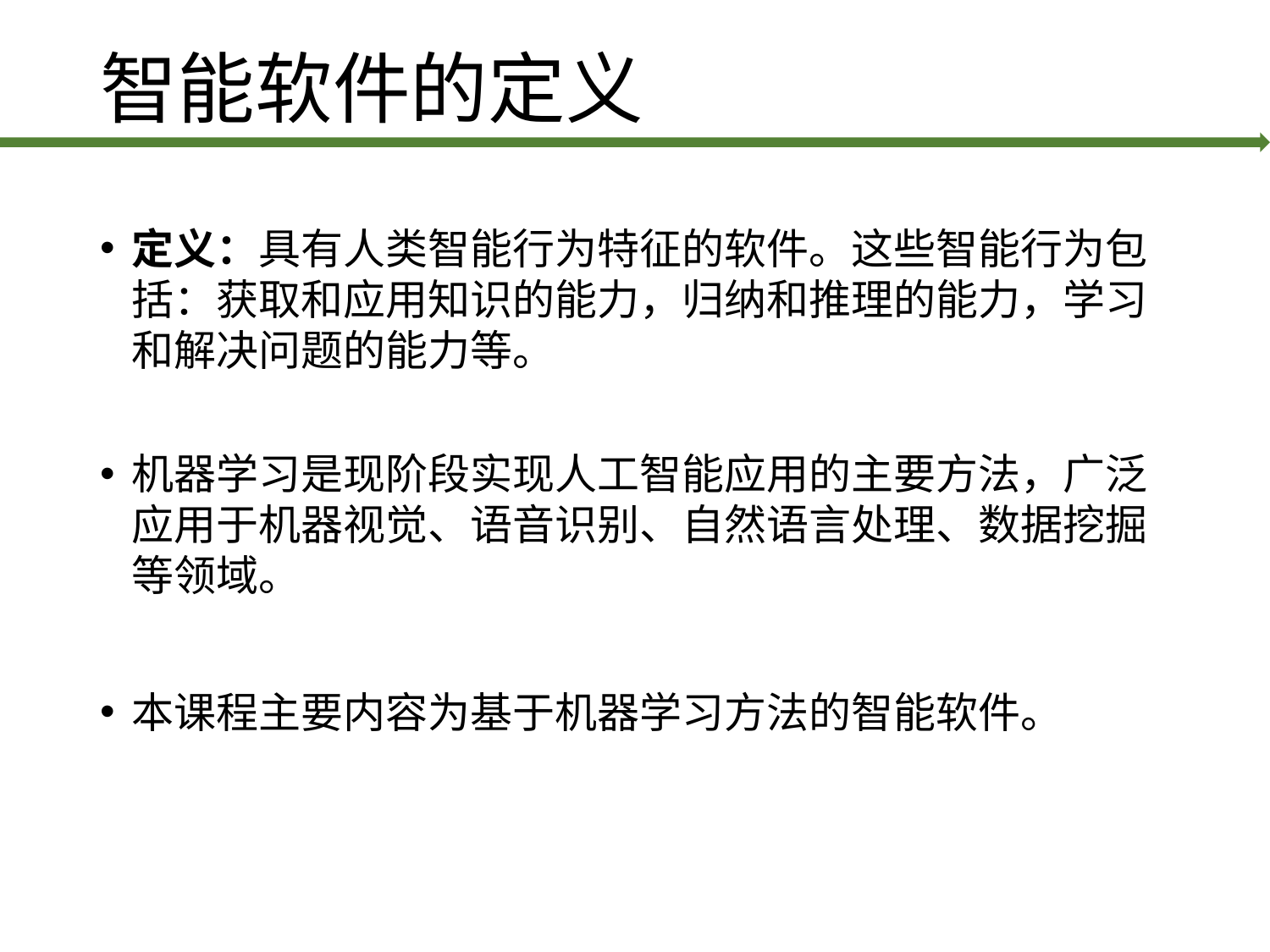

# 智能软件的定义

定义：具有人类智能行为特征的软件。这些智能行为包括：获取和应用知识的能力，归纳和推理的能力，学习和解决问题的能力等。

机器学习是现阶段实现人工智能应用的主要方法，广泛应用于机器视觉、语音识别、自然语言处理、数据挖掘等领域。

本课程主要内容为基于机器学习方法的智能软件。